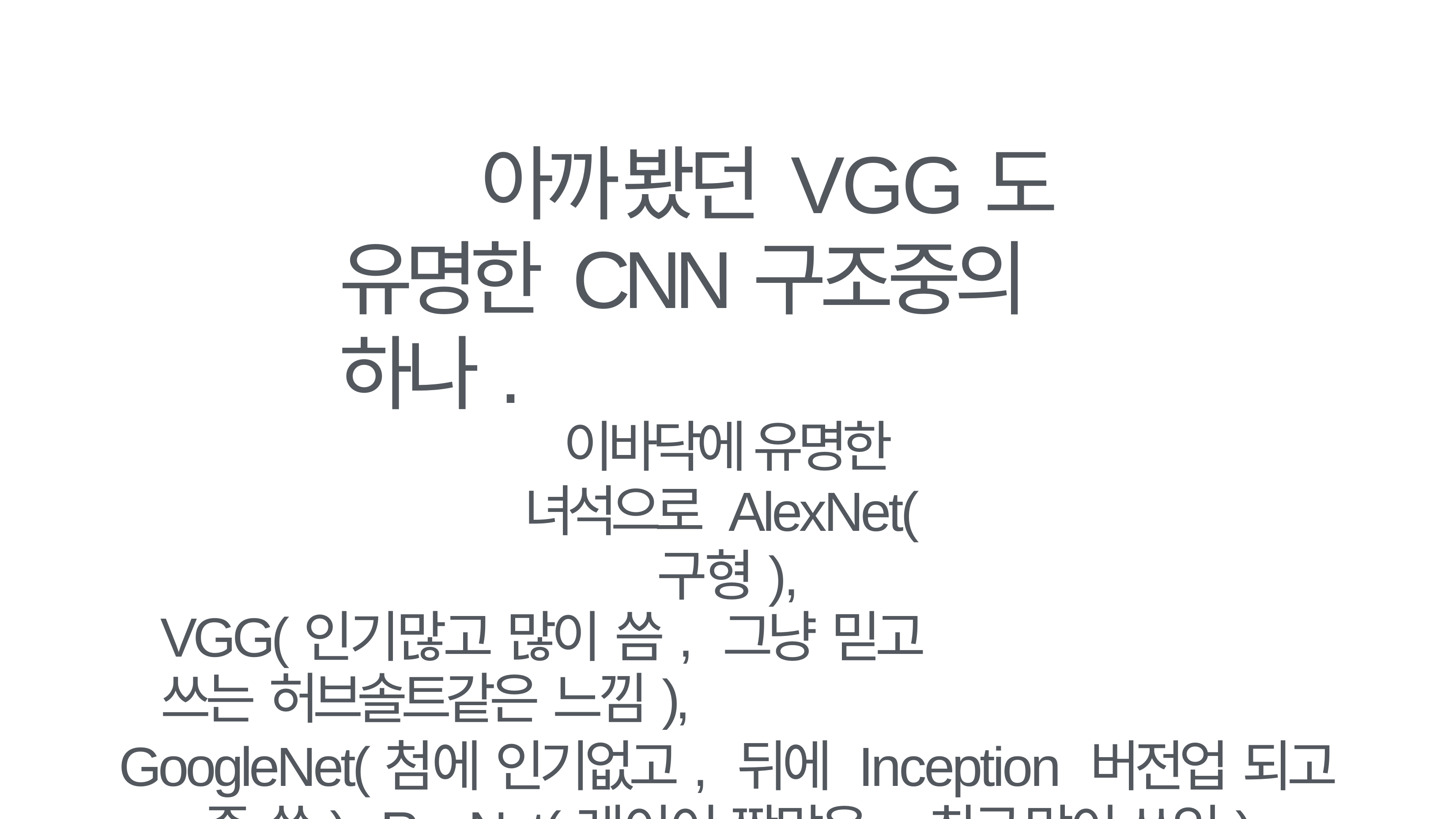

# 아까 봤던 VGG도  유명한 CNN구조중의 하나.
이바닥에 유명한 녀석으로  AlexNet(구형),
VGG(인기많고 많이 씀, 그냥 믿고 쓰는 허브솔트같은 느낌),
GoogleNet(첨에 인기없고, 뒤에 Inception 버전업 되고 좀 씀),  ResNet(레이어 짱많음, 최근 많이 쓰임)